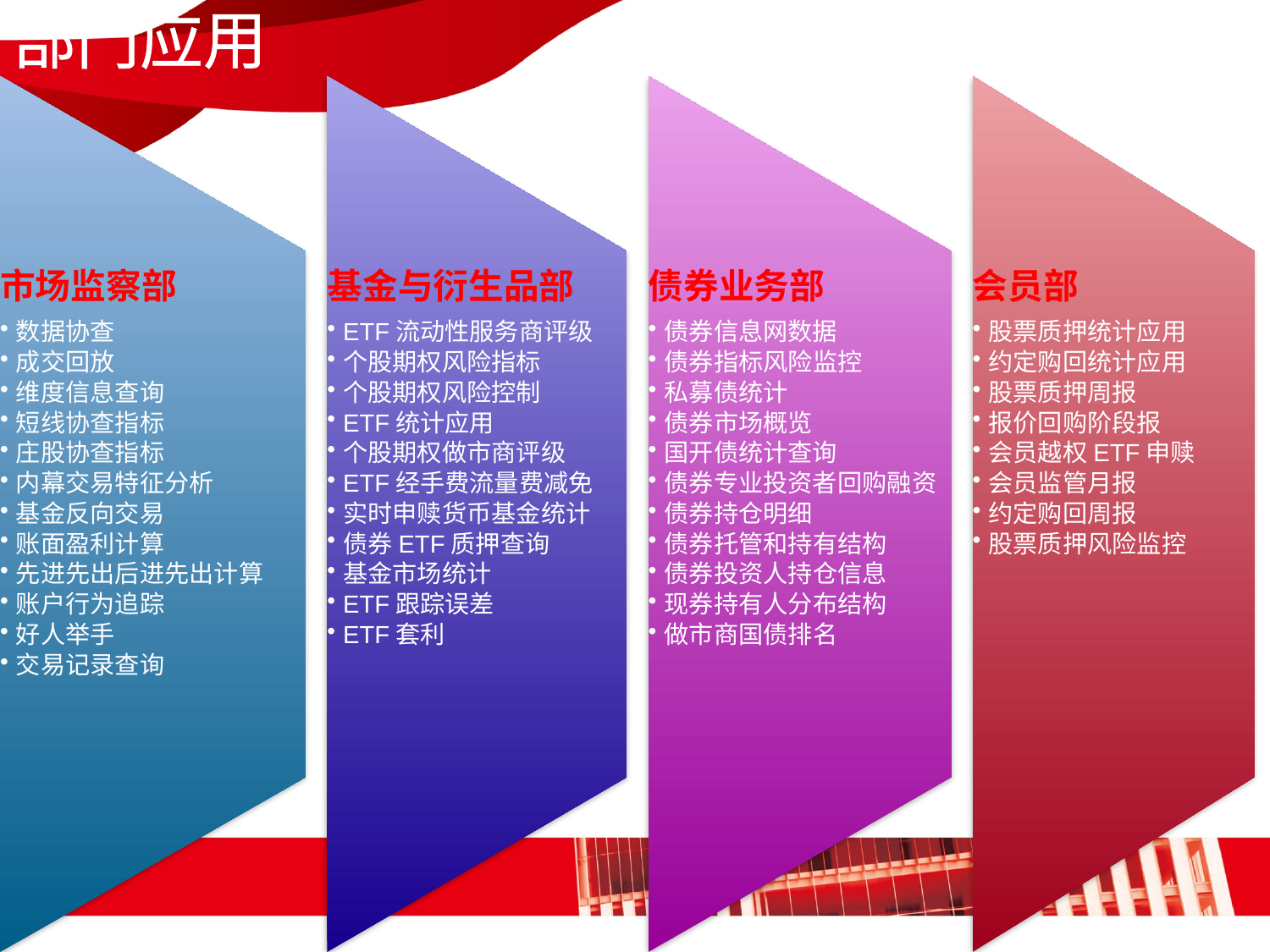

部门应用
市场监察部
数据协查
成交回放
维度信息查询
短线协查指标
庄股协查指标
内幕交易特征分析
基金反向交易
账面盈利计算
先进先出后进先出计算
账户行为追踪
好人举手
交易记录查询
基金与衍生品部
ETF流动性服务商评级
个股期权风险指标
个股期权风险控制
ETF统计应用
个股期权做市商评级
ETF经手费流量费减免
实时申赎货币基金统计
债券ETF质押查询
基金市场统计
ETF跟踪误差
ETF套利

债券业务部
债券信息网数据
债券指标风险监控
私募债统计
债券市场概览
国开债统计查询
债券专业投资者回购融资
债券持仓明细
债券托管和持有结构
债券投资人持仓信息
现券持有人分布结构
做市商国债排名

会员部
股票质押统计应用
约定购回统计应用
股票质押周报
报价回购阶段报
会员越权ETF申赎
会员监管月报
约定购回周报
股票质押风险监控